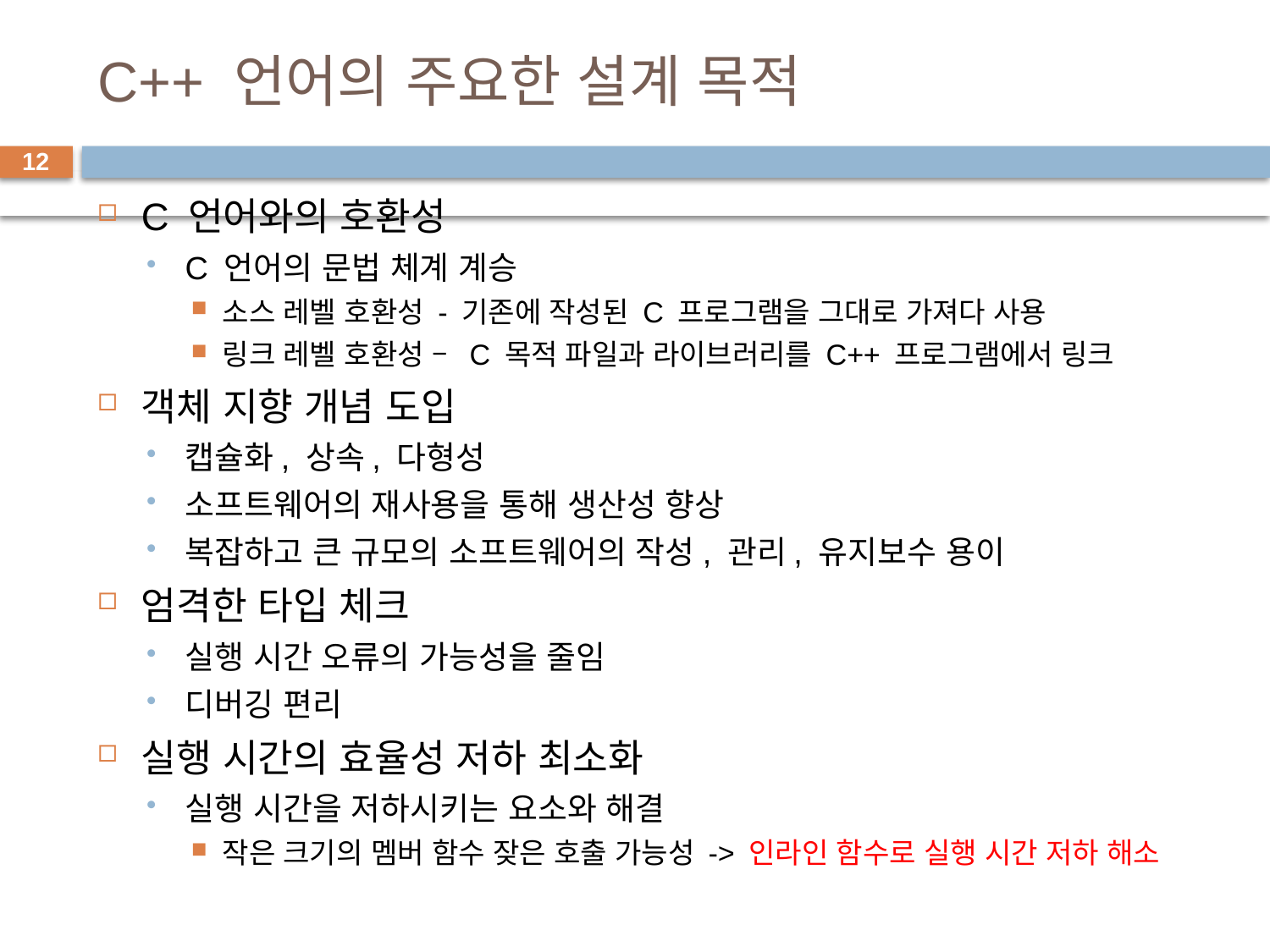

# C++ 언어의 주요한 설계 목적
12
C 언어와의 호환성
C 언어의 문법 체계 계승
소스 레벨 호환성 - 기존에 작성된 C 프로그램을 그대로 가져다 사용
링크 레벨 호환성 –  C 목적 파일과 라이브러리를 C++ 프로그램에서 링크
객체 지향 개념 도입
캡슐화, 상속, 다형성
소프트웨어의 재사용을 통해 생산성 향상
복잡하고 큰 규모의 소프트웨어의 작성, 관리, 유지보수 용이
엄격한 타입 체크
실행 시간 오류의 가능성을 줄임
디버깅 편리
실행 시간의 효율성 저하 최소화
실행 시간을 저하시키는 요소와 해결
작은 크기의 멤버 함수 잦은 호출 가능성 -> 인라인 함수로 실행 시간 저하 해소